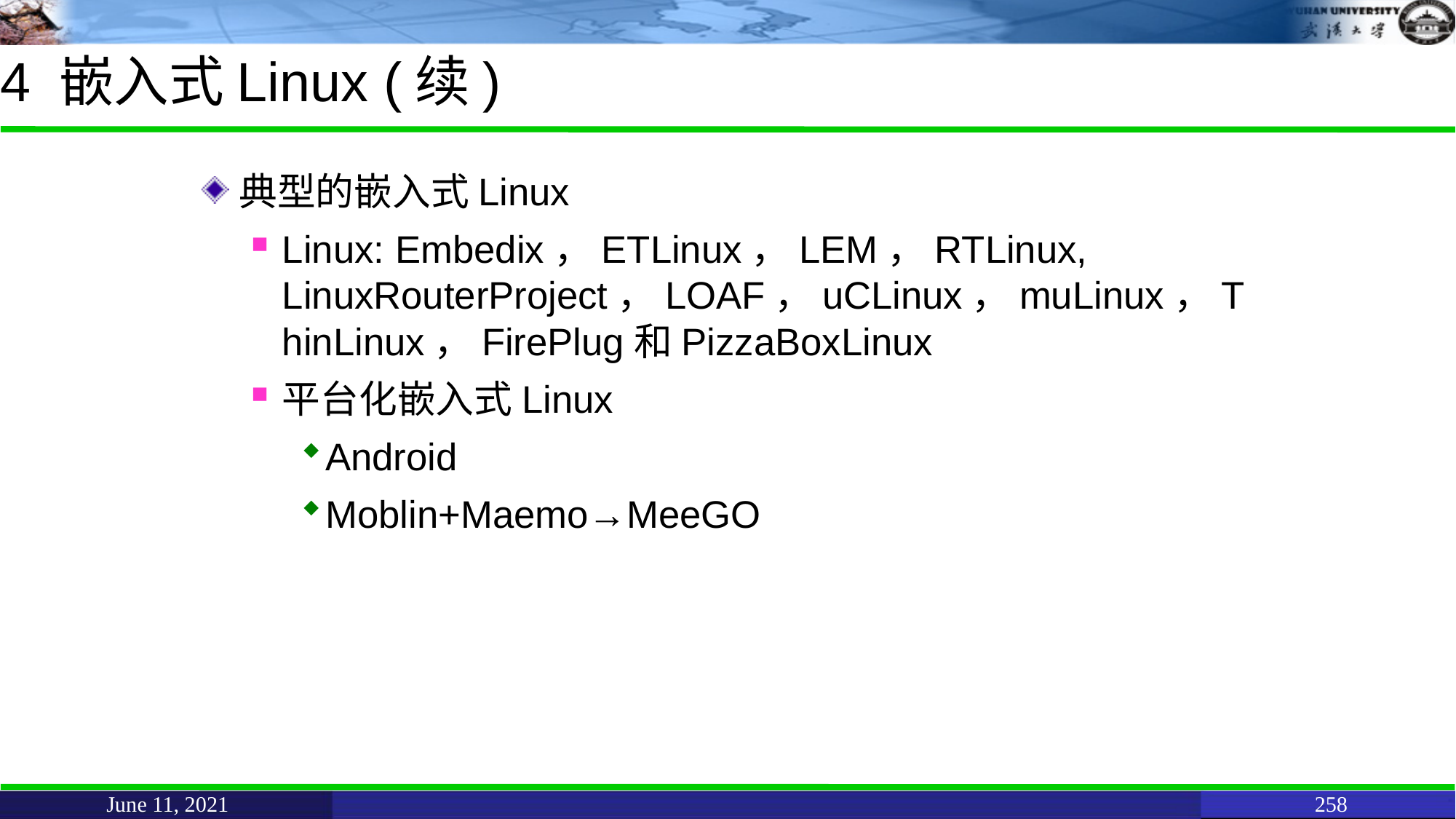

# 4 嵌入式Linux (续)
典型的嵌入式Linux
Linux: Embedix，ETLinux，LEM，RTLinux, LinuxRouterProject，LOAF，uCLinux，muLinux，ThinLinux，FirePlug和PizzaBoxLinux
平台化嵌入式Linux
Android
Moblin+Maemo→MeeGO

June 11, 2021

258